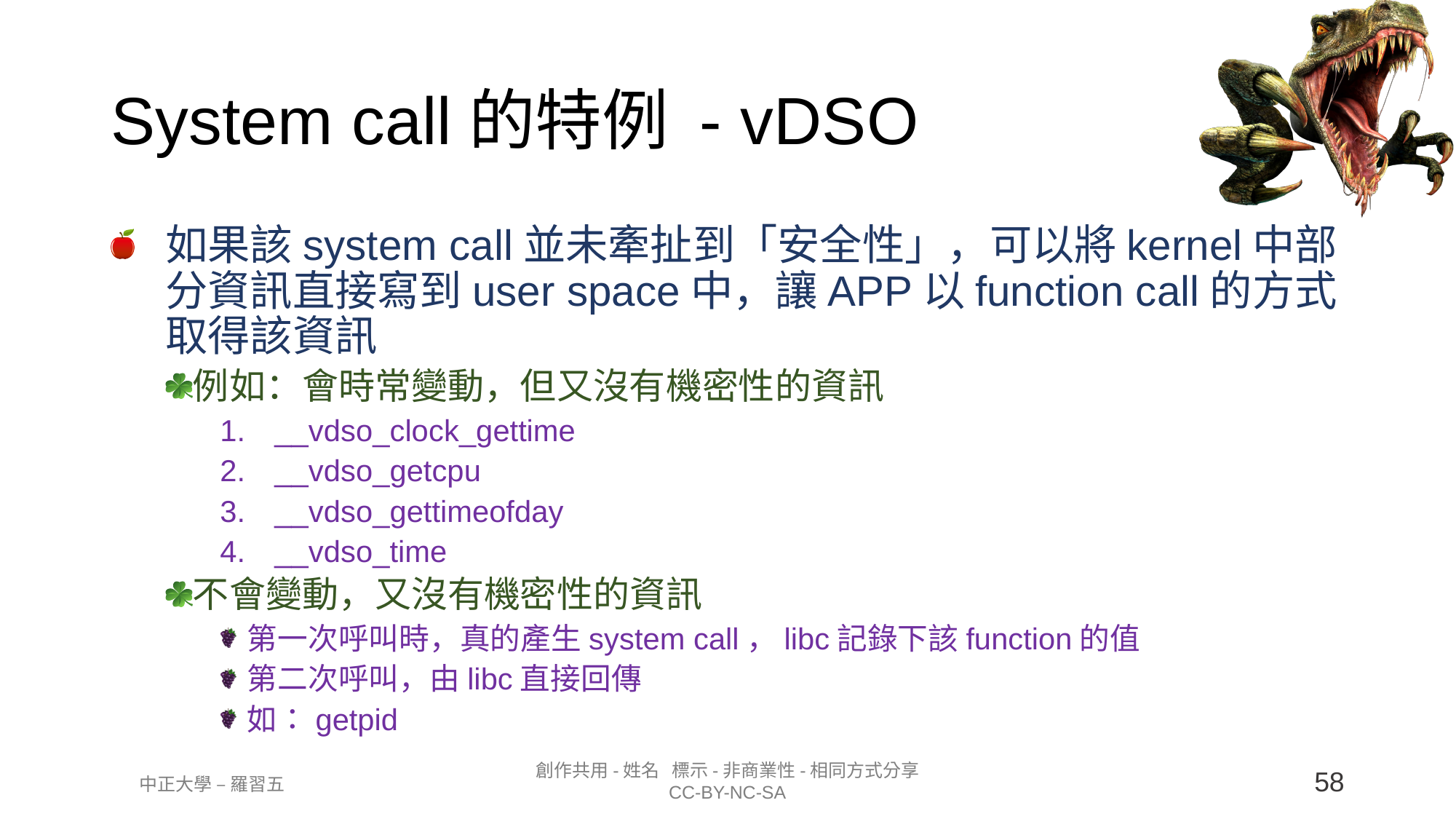

# System call的特例 - vDSO
如果該system call並未牽扯到「安全性」，可以將kernel中部分資訊直接寫到user space中，讓APP以function call的方式取得該資訊
例如：會時常變動，但又沒有機密性的資訊
__vdso_clock_gettime
__vdso_getcpu
__vdso_gettimeofday
__vdso_time
不會變動，又沒有機密性的資訊
第一次呼叫時，真的產生system call，libc記錄下該function的值
第二次呼叫，由libc直接回傳
如：getpid